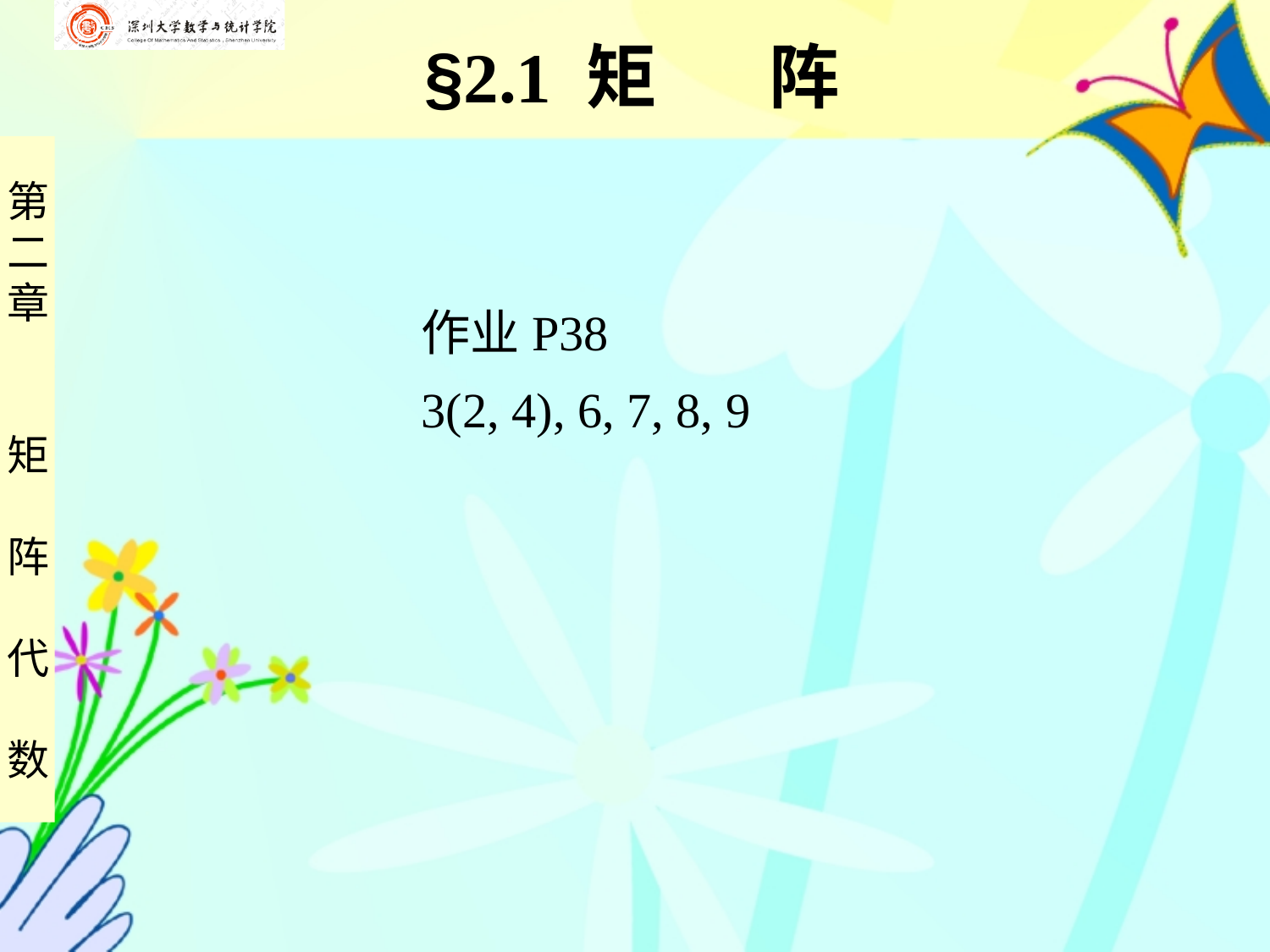

§2.1 矩       阵
作业P38
3(2, 4), 6, 7, 8, 9